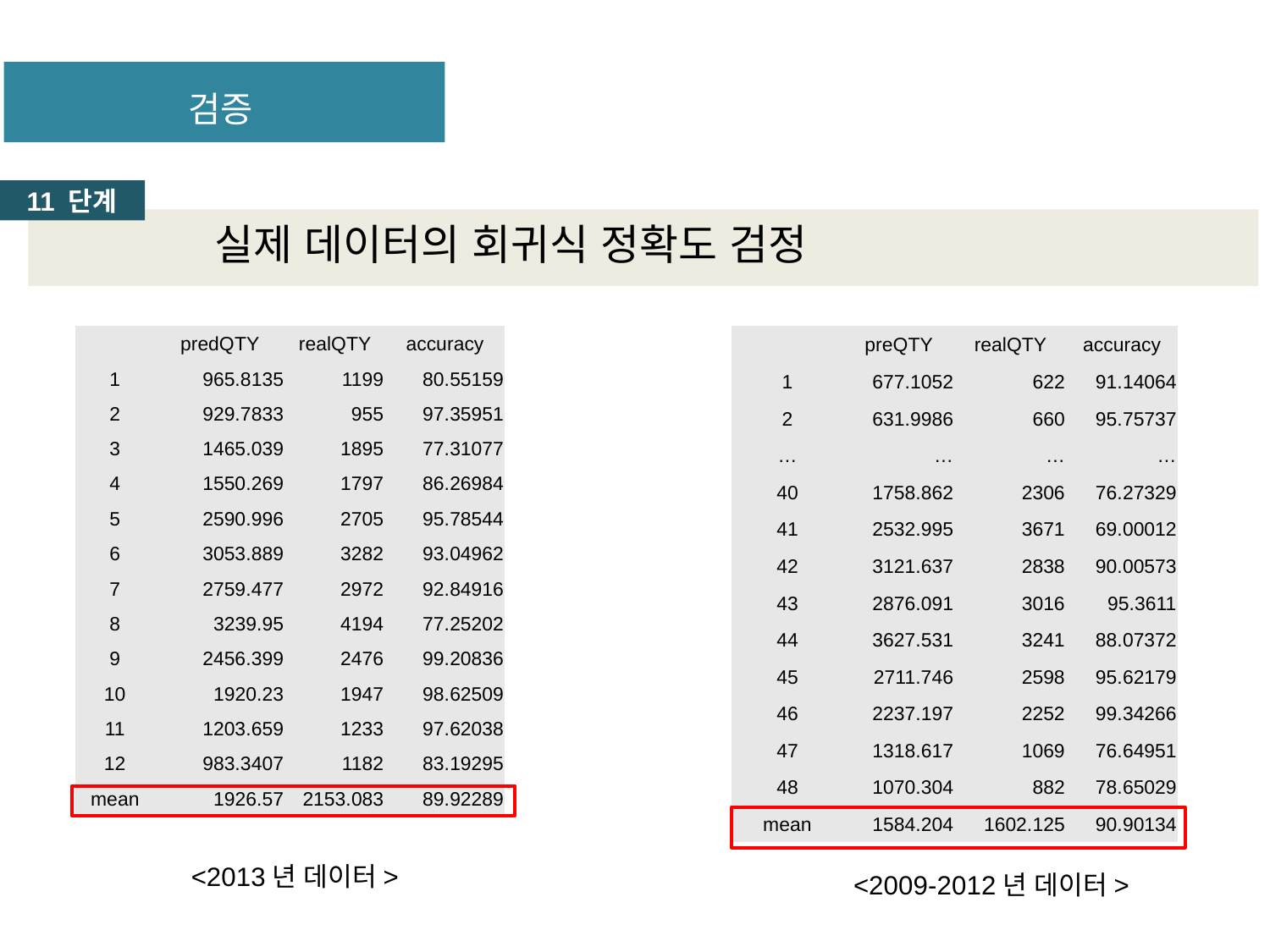

검증

11 단계
실제 데이터의 회귀식 정확도 검정

|  | predQTY | realQTY | accuracy |
| --- | --- | --- | --- |
| 1 | 965.8135 | 1199 | 80.55159 |
| 2 | 929.7833 | 955 | 97.35951 |
| 3 | 1465.039 | 1895 | 77.31077 |
| 4 | 1550.269 | 1797 | 86.26984 |
| 5 | 2590.996 | 2705 | 95.78544 |
| 6 | 3053.889 | 3282 | 93.04962 |
| 7 | 2759.477 | 2972 | 92.84916 |
| 8 | 3239.95 | 4194 | 77.25202 |
| 9 | 2456.399 | 2476 | 99.20836 |
| 10 | 1920.23 | 1947 | 98.62509 |
| 11 | 1203.659 | 1233 | 97.62038 |
| 12 | 983.3407 | 1182 | 83.19295 |
| mean | 1926.57 | 2153.083 | 89.92289 |
|  | preQTY | realQTY | accuracy |
| --- | --- | --- | --- |
| 1 | 677.1052 | 622 | 91.14064 |
| 2 | 631.9986 | 660 | 95.75737 |
| … | … | … | … |
| 40 | 1758.862 | 2306 | 76.27329 |
| 41 | 2532.995 | 3671 | 69.00012 |
| 42 | 3121.637 | 2838 | 90.00573 |
| 43 | 2876.091 | 3016 | 95.3611 |
| 44 | 3627.531 | 3241 | 88.07372 |
| 45 | 2711.746 | 2598 | 95.62179 |
| 46 | 2237.197 | 2252 | 99.34266 |
| 47 | 1318.617 | 1069 | 76.64951 |
| 48 | 1070.304 | 882 | 78.65029 |
| mean | 1584.204 | 1602.125 | 90.90134 |

<2013년 데이터>
<2009-2012년 데이터>